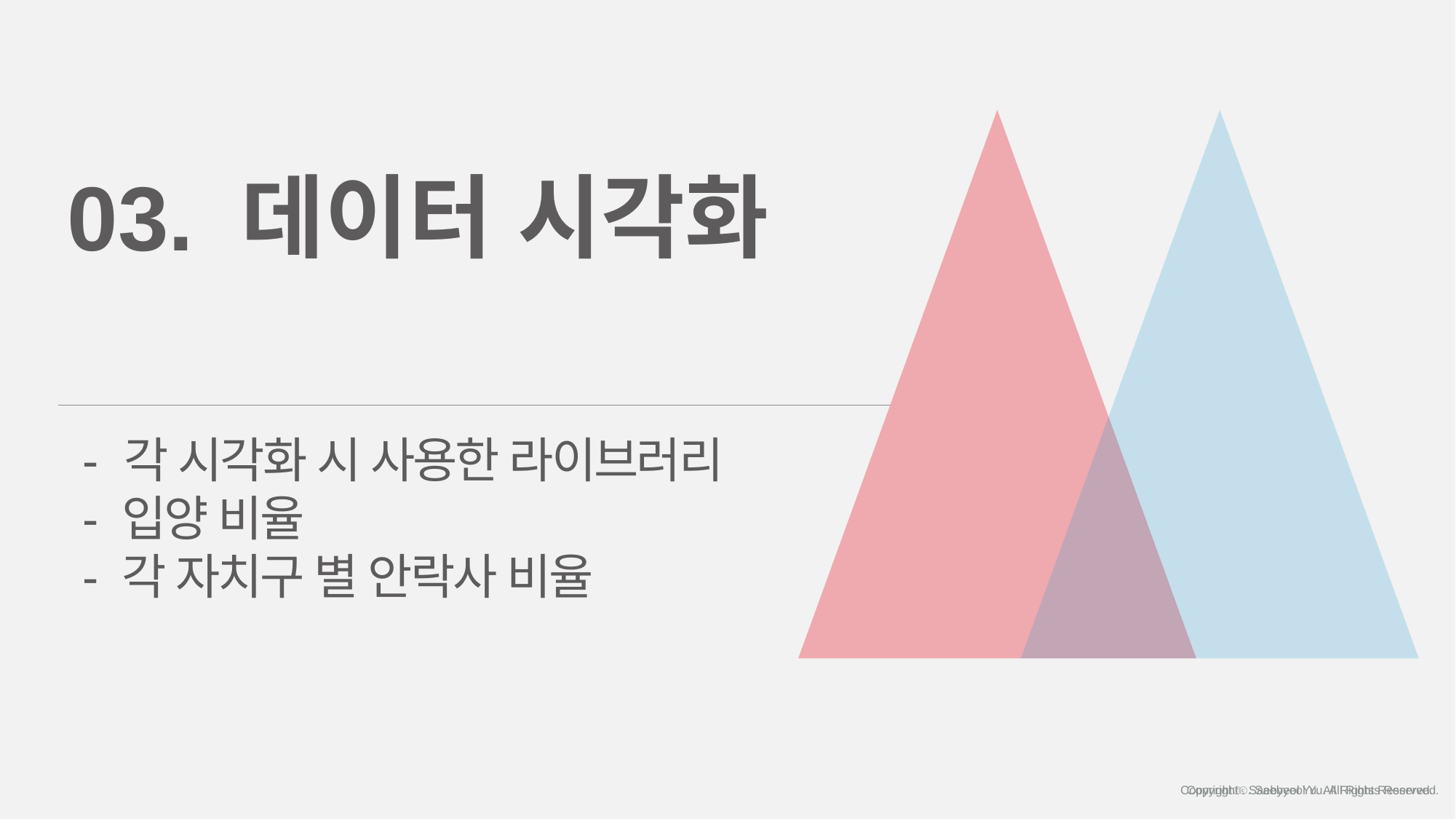

03. 데이터 시각화
- 각 시각화 시 사용한 라이브러리
- 입양 비율
- 각 자치구 별 안락사 비율
Copyrightⓒ. Saebyeol Yu. All Rights Reserved.